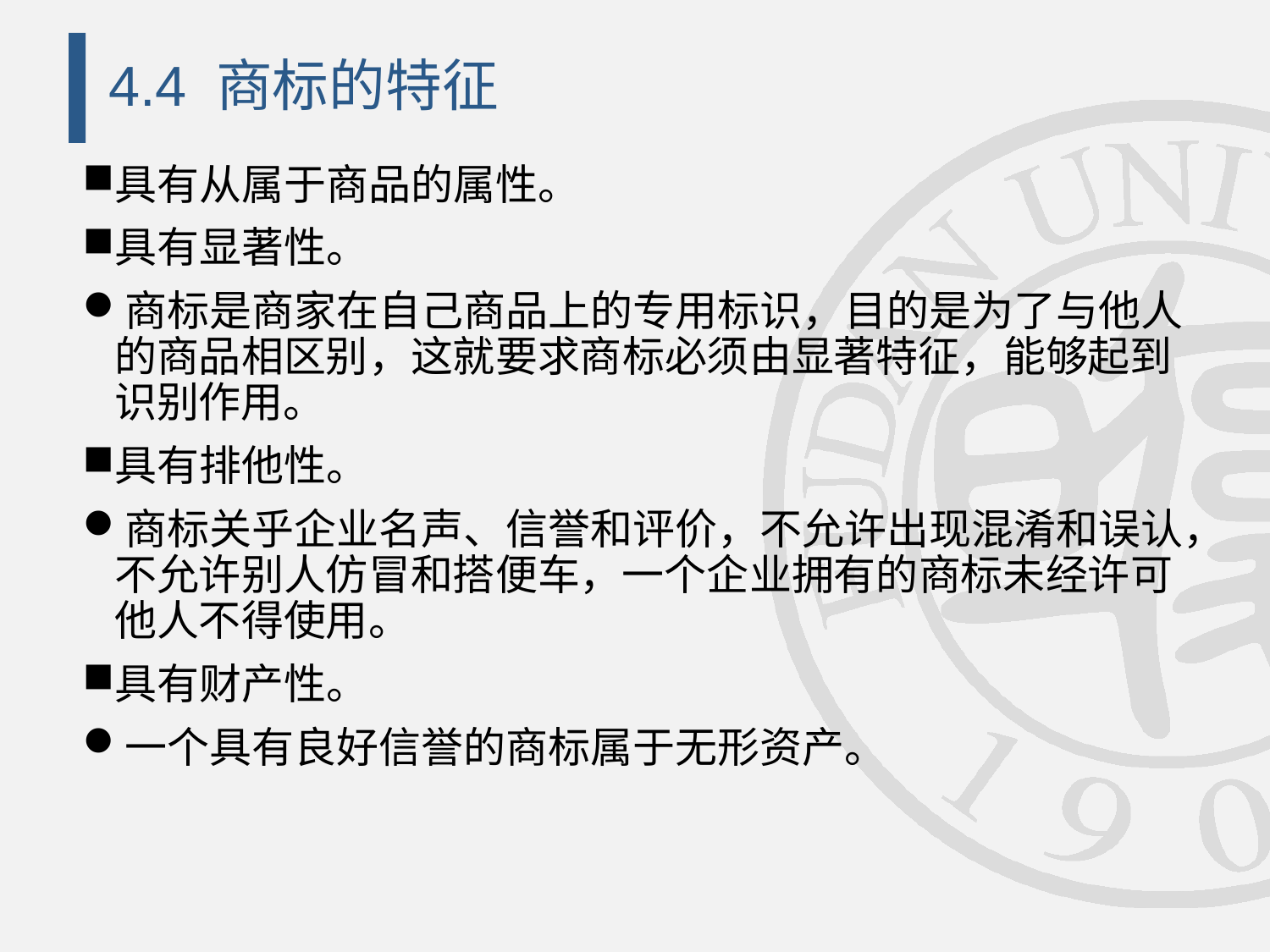

# 4.4 商标的特征
具有从属于商品的属性。
具有显著性。
商标是商家在自己商品上的专用标识，目的是为了与他人的商品相区别，这就要求商标必须由显著特征，能够起到识别作用。
具有排他性。
商标关乎企业名声、信誉和评价，不允许出现混淆和误认，不允许别人仿冒和搭便车，一个企业拥有的商标未经许可他人不得使用。
具有财产性。
一个具有良好信誉的商标属于无形资产。